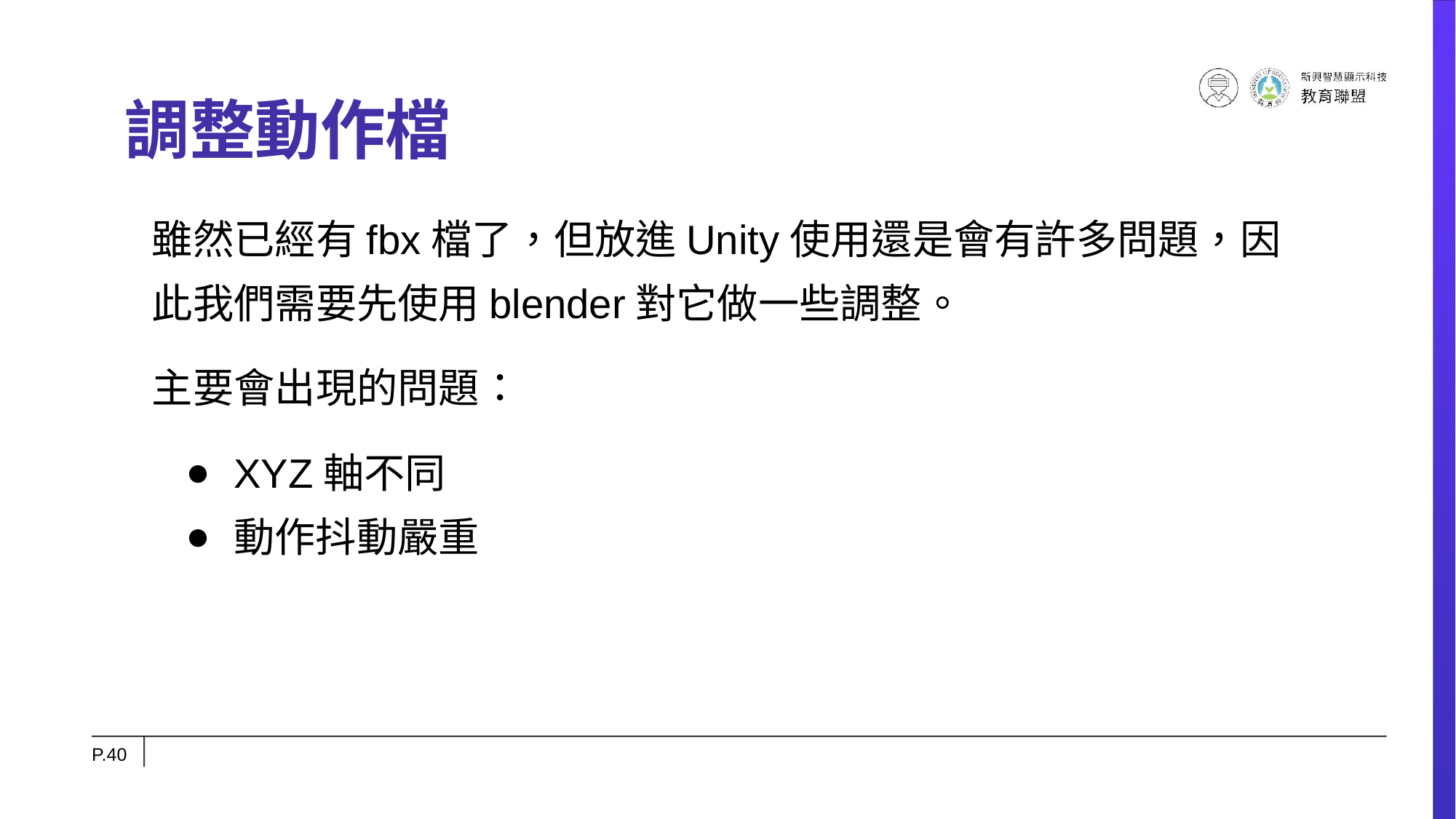

# 調整動作檔
雖然已經有fbx檔了，但放進Unity使用還是會有許多問題，因此我們需要先使用blender對它做一些調整。
主要會出現的問題：
XYZ軸不同
動作抖動嚴重
P.40